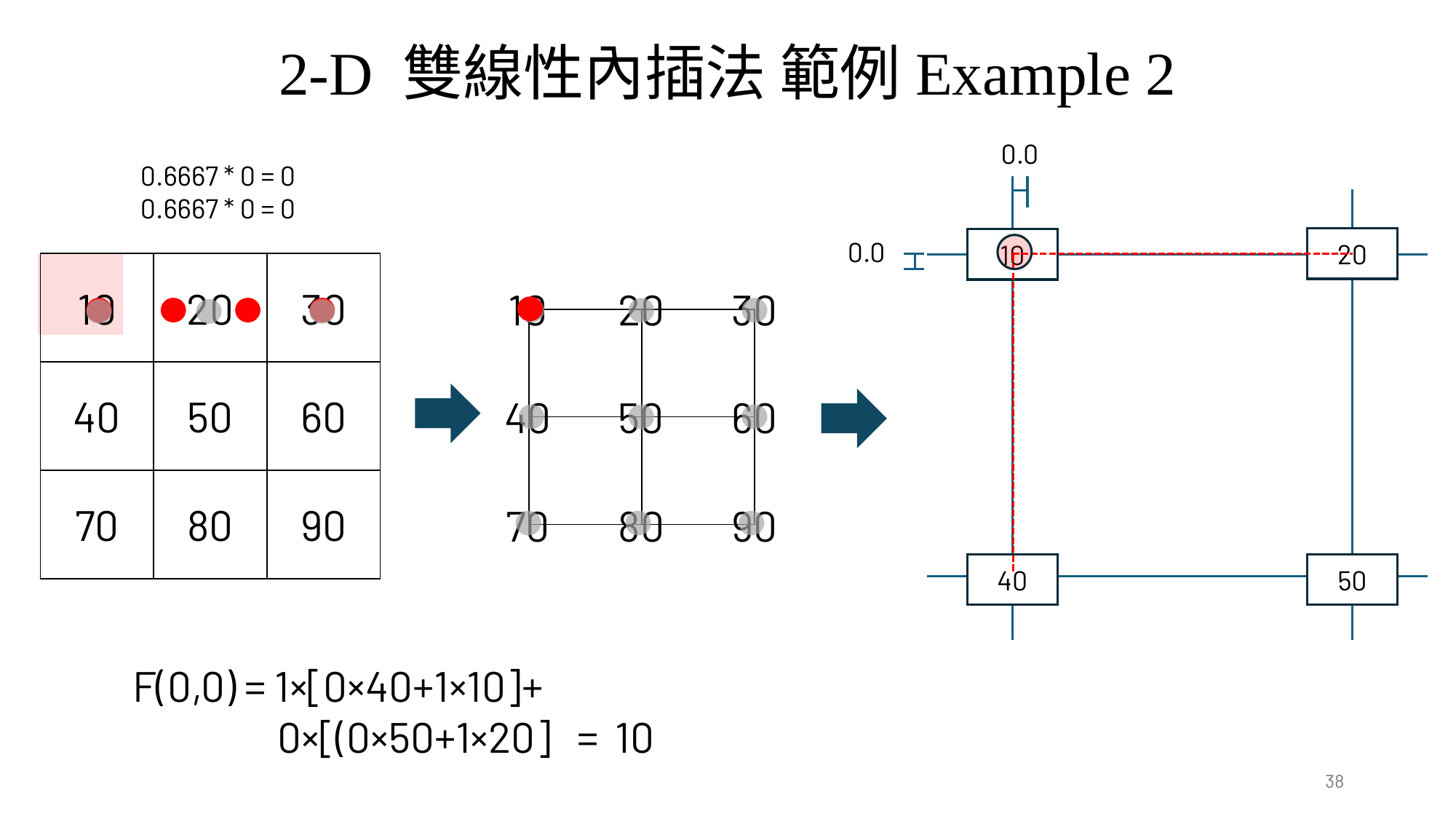

2-D 雙線性內插法 範例Example 2
0.0
0.6667 * 0 = 0
0.6667 * 0 = 0
20
10
0.0

| 10 | 20 | 30 |
| --- | --- | --- |
| 40 | 50 | 60 |
| 70 | 80 | 90 |
|  |  |  |  |
| --- | --- | --- | --- |
|  |  |  |  |
|  |  |  |  |
|  |  |  |  |
| 10 | 20 | 30 |
| --- | --- | --- |
| 40 | 50 | 60 |
| 70 | 80 | 90 |

|  |  |
| --- | --- |
|  |  |

40
50
F(0,0) = 1×[0×40+1×10]+
                 0×[(0×50+1×20]   =  10
38